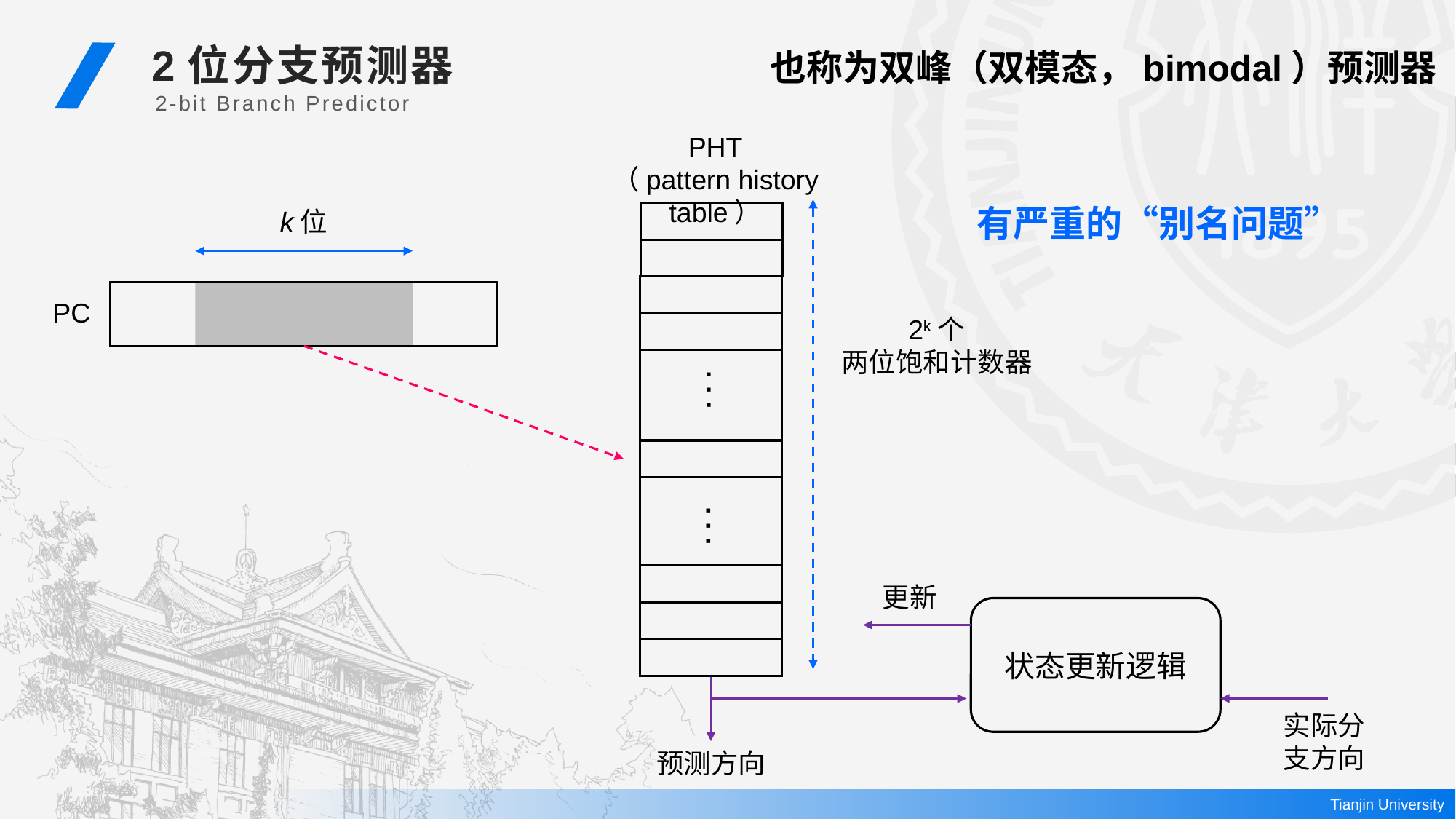

2位分支预测器
2-bit Branch Predictor
也称为双峰（双模态，bimodal）预测器
PHT
（pattern history table）
有严重的“别名问题”
k位

PC
2k个
两位饱和计数器

. . .

. . .

更新
状态更新逻辑

实际分支方向
预测方向